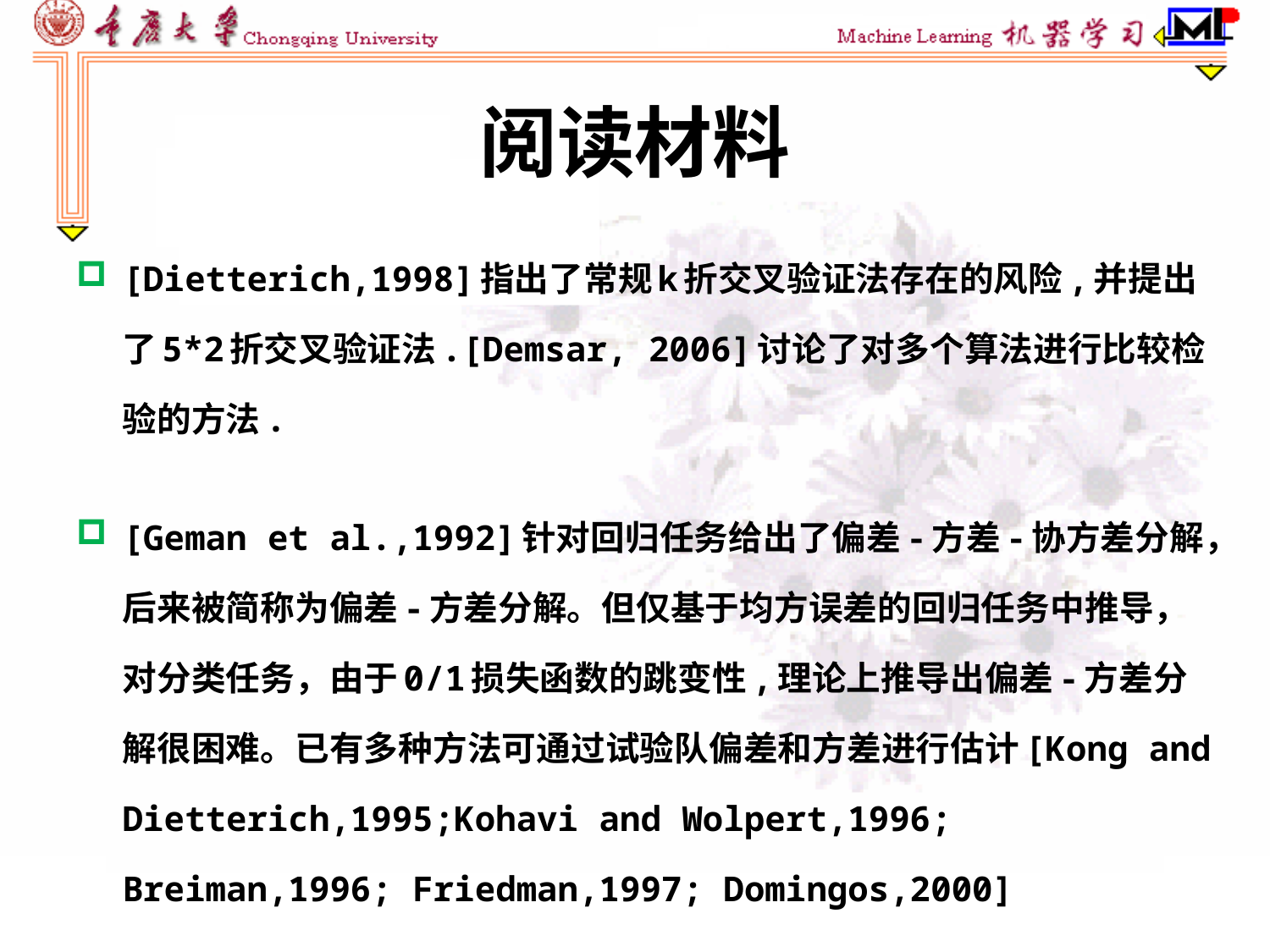

# 阅读材料
[Dietterich,1998]指出了常规k折交叉验证法存在的风险,并提出了5*2折交叉验证法.[Demsar, 2006]讨论了对多个算法进行比较检验的方法.
[Geman et al.,1992]针对回归任务给出了偏差-方差-协方差分解，后来被简称为偏差-方差分解。但仅基于均方误差的回归任务中推导，对分类任务，由于0/1损失函数的跳变性,理论上推导出偏差-方差分解很困难。已有多种方法可通过试验队偏差和方差进行估计[Kong and Dietterich,1995;Kohavi and Wolpert,1996; Breiman,1996; Friedman,1997; Domingos,2000]